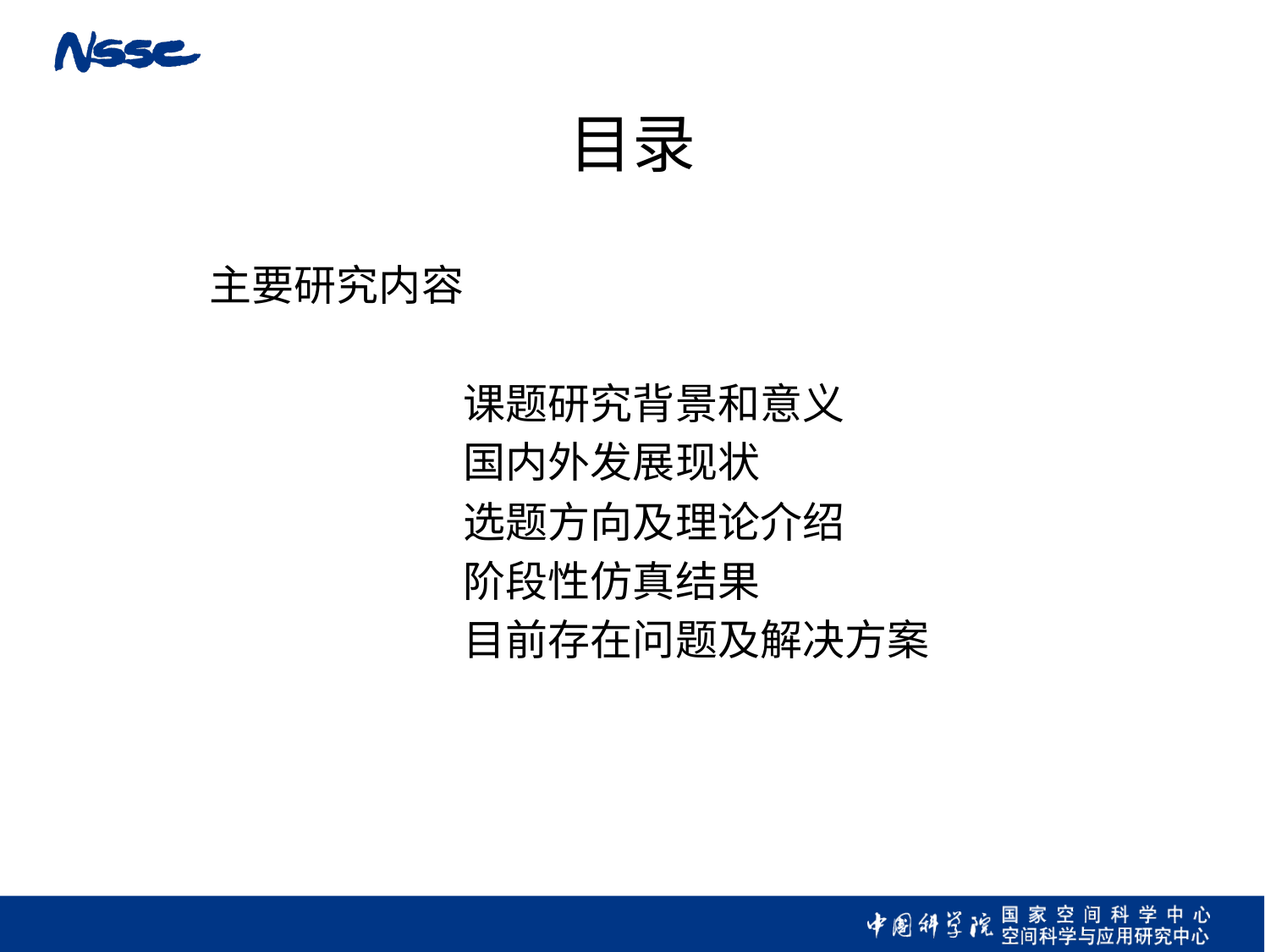

目录
主要研究内容

		课题研究背景和意义
		国内外发展现状
	选题方向及理论介绍
	阶段性仿真结果
	目前存在问题及解决方案